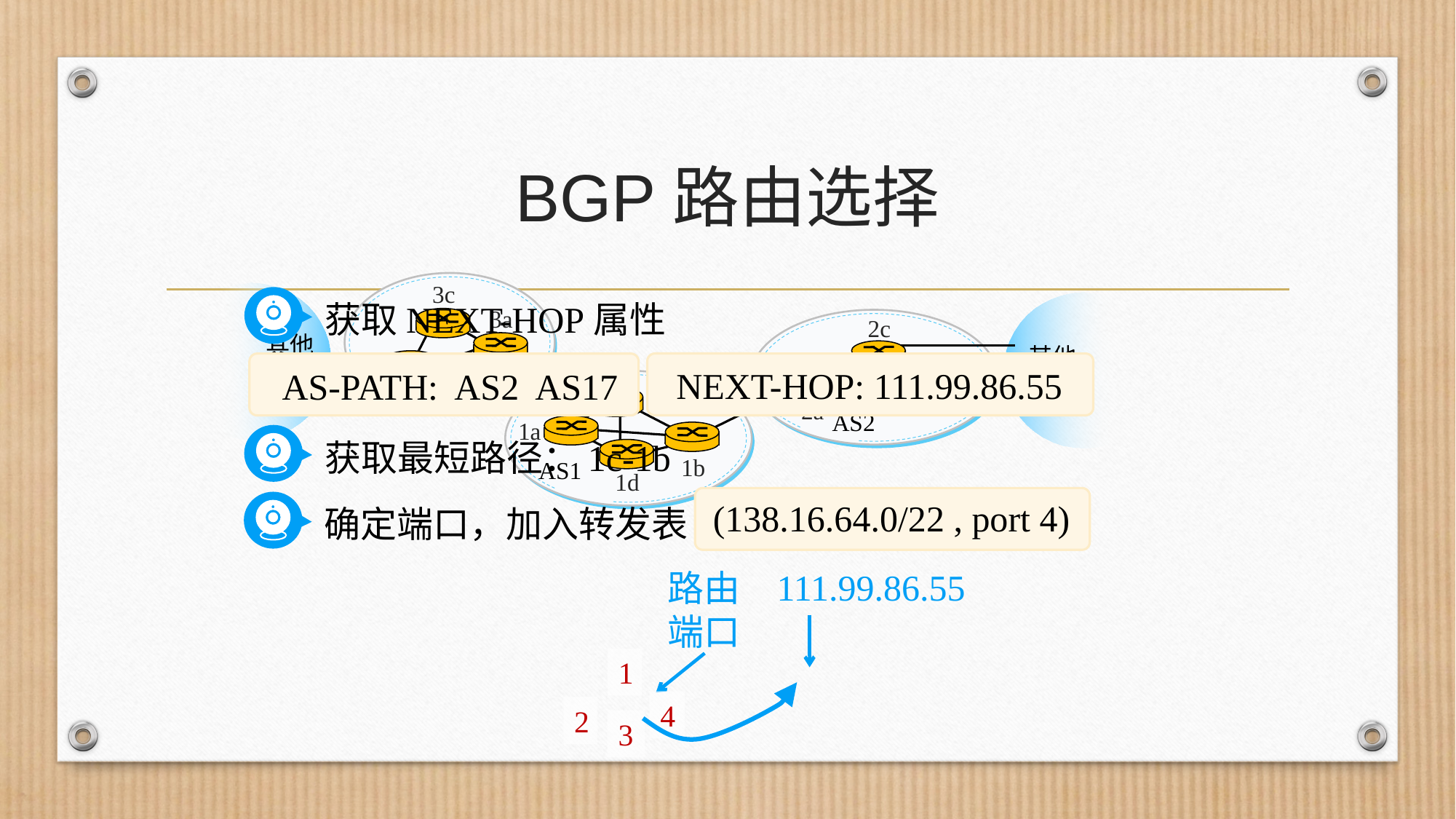

# BGP路由选择

其他网络

其他网络

AS3

AS2

AS1
3c

3a

2c

3b
2b

2a
1c

1a

1b

1d

获取NEXT-HOP属性

NEXT-HOP: 111.99.86.55

AS-PATH:  AS2  AS17

获取最短路径：1c-1b

(138.16.64.0/22 , port 4)

确定端口，加入转发表
111.99.86.55
路由端口
1
4

2
3